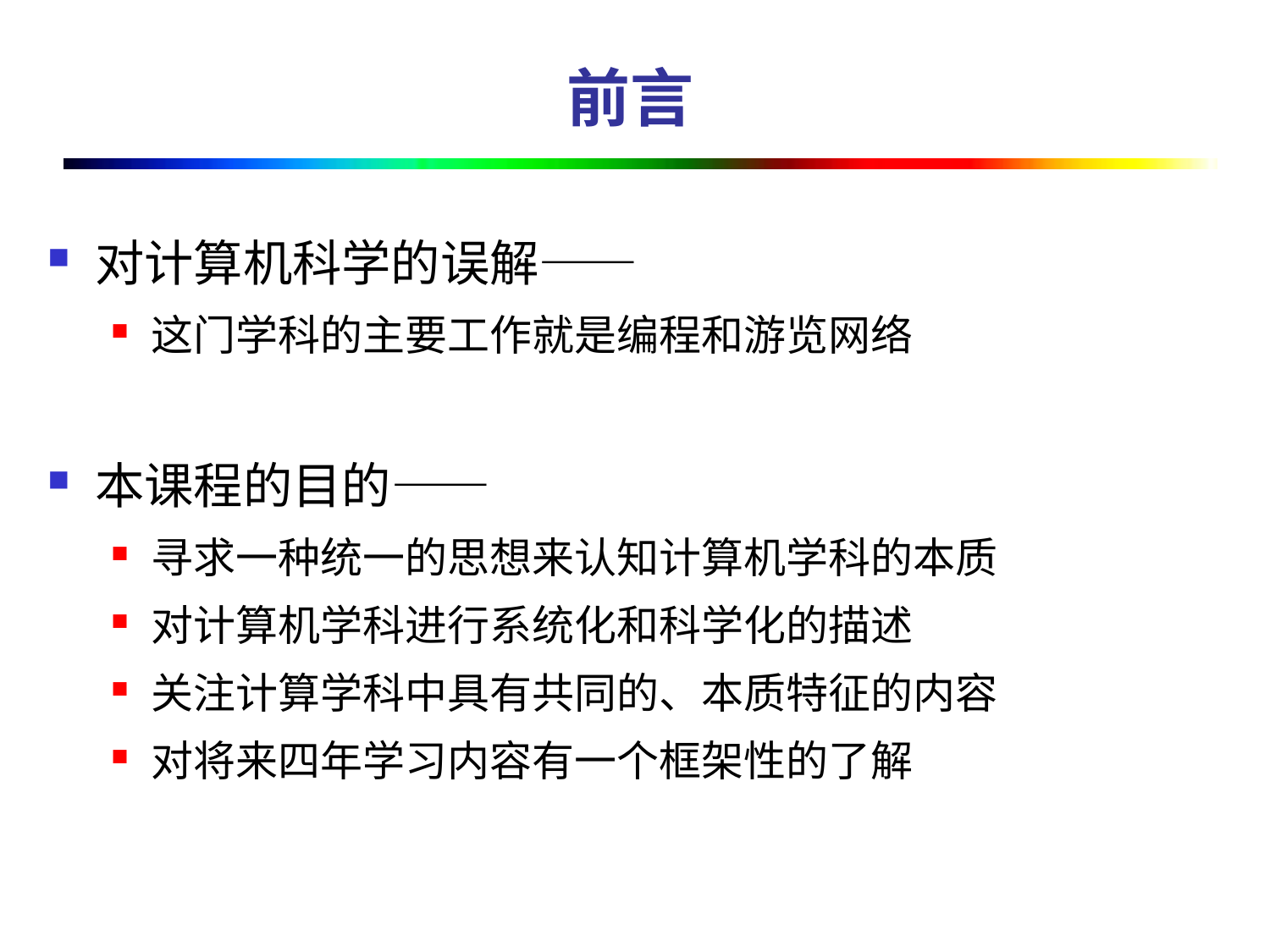

# 前言
对计算机科学的误解——
这门学科的主要工作就是编程和游览网络

本课程的目的——
寻求一种统一的思想来认知计算机学科的本质
对计算机学科进行系统化和科学化的描述
关注计算学科中具有共同的、本质特征的内容
对将来四年学习内容有一个框架性的了解